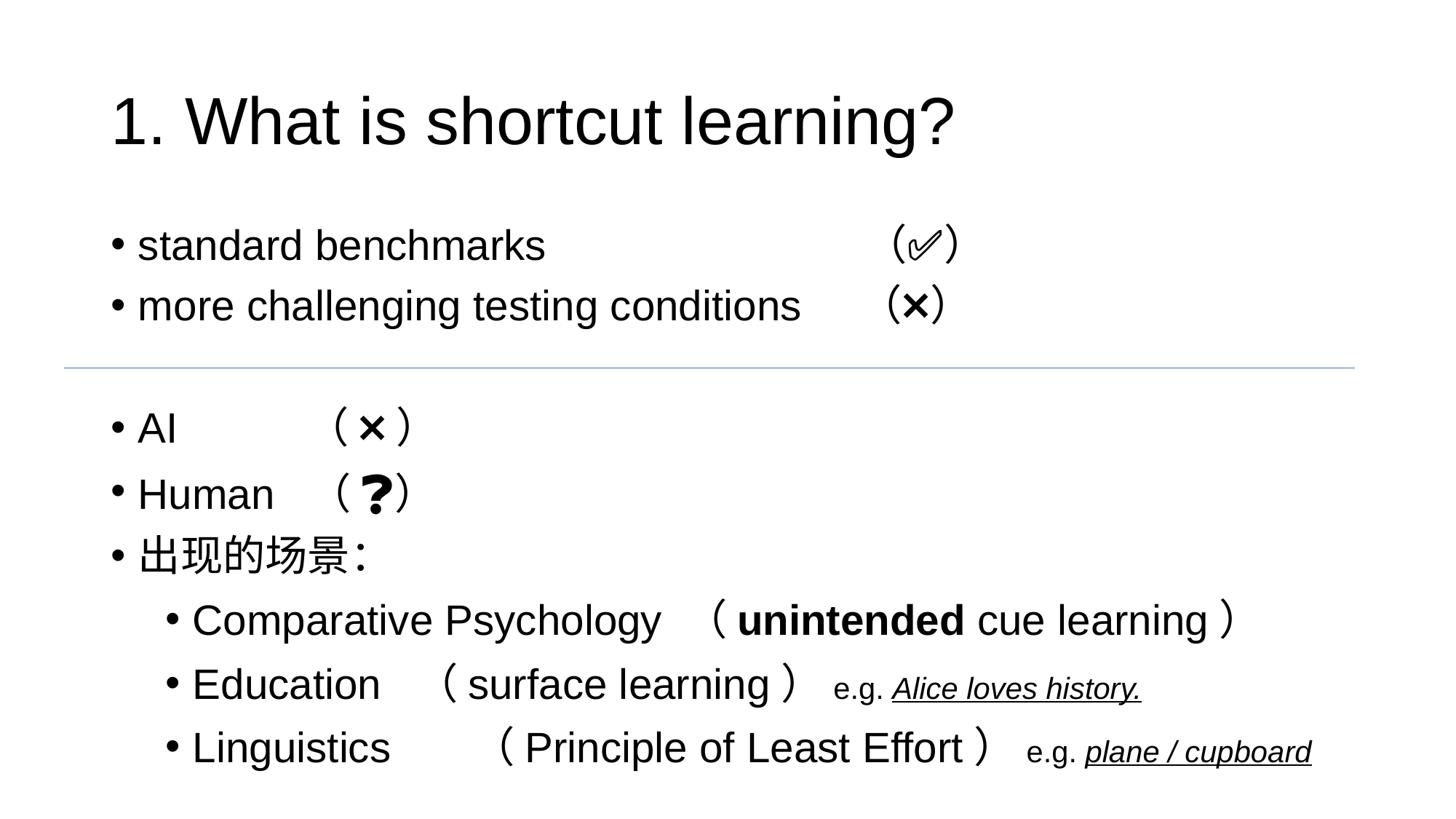

# 1. What is shortcut learning?
standard benchmarks                          （✅）
more challenging testing conditions    （❌）

AI          （ ❌ ）
Human  （ ❓）
出现的场景：
Comparative Psychology （unintended cue learning）
Education  （surface learning）e.g. Alice loves history.
Linguistics      （Principle of Least Effort）e.g. plane / cupboard